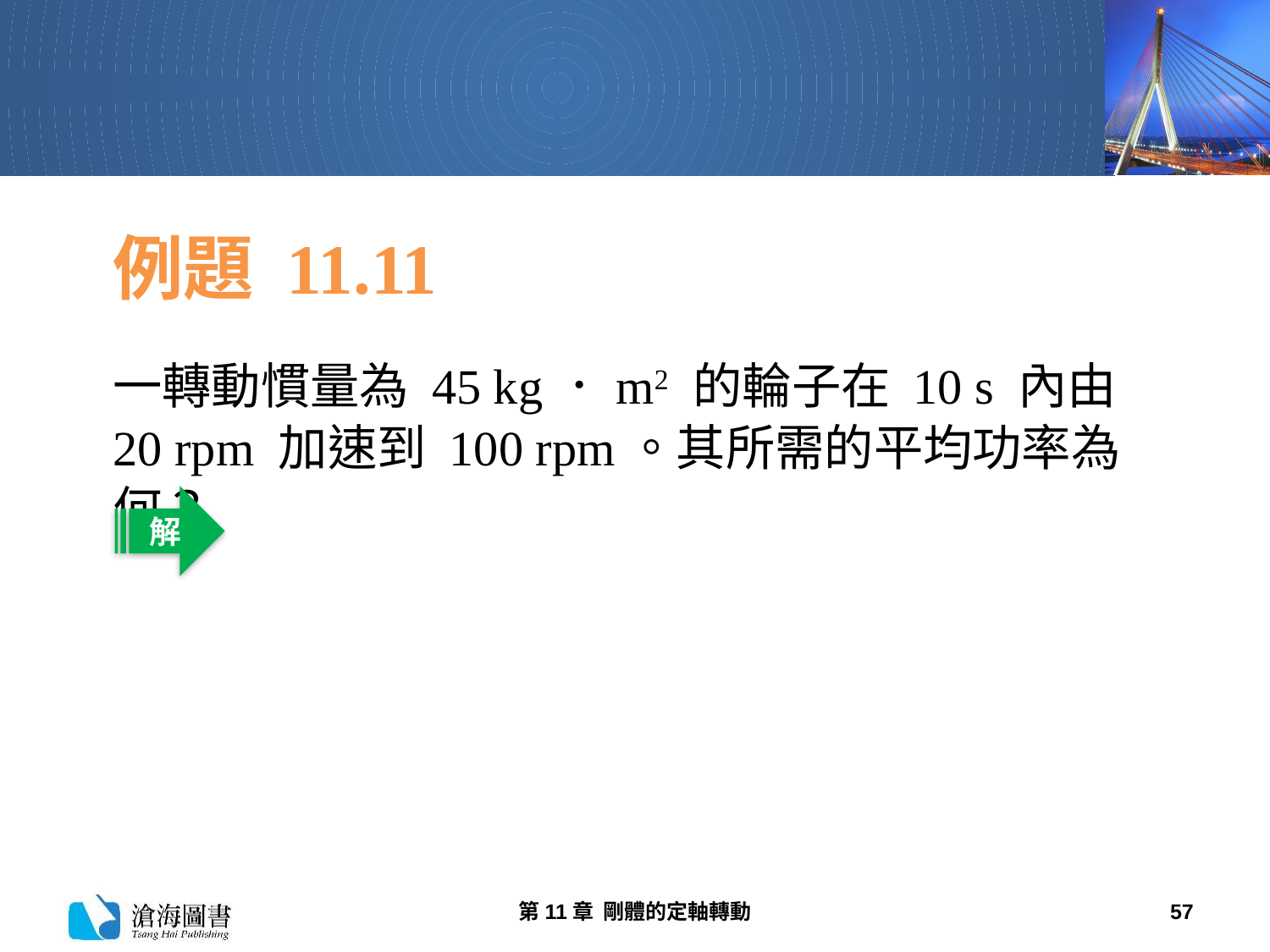

# 例題 11.11
一轉動慣量為 45 kg．m2 的輪子在 10 s 內由 20 rpm 加速到 100 rpm。其所需的平均功率為何？

解
第11章  剛體的定軸轉動
57